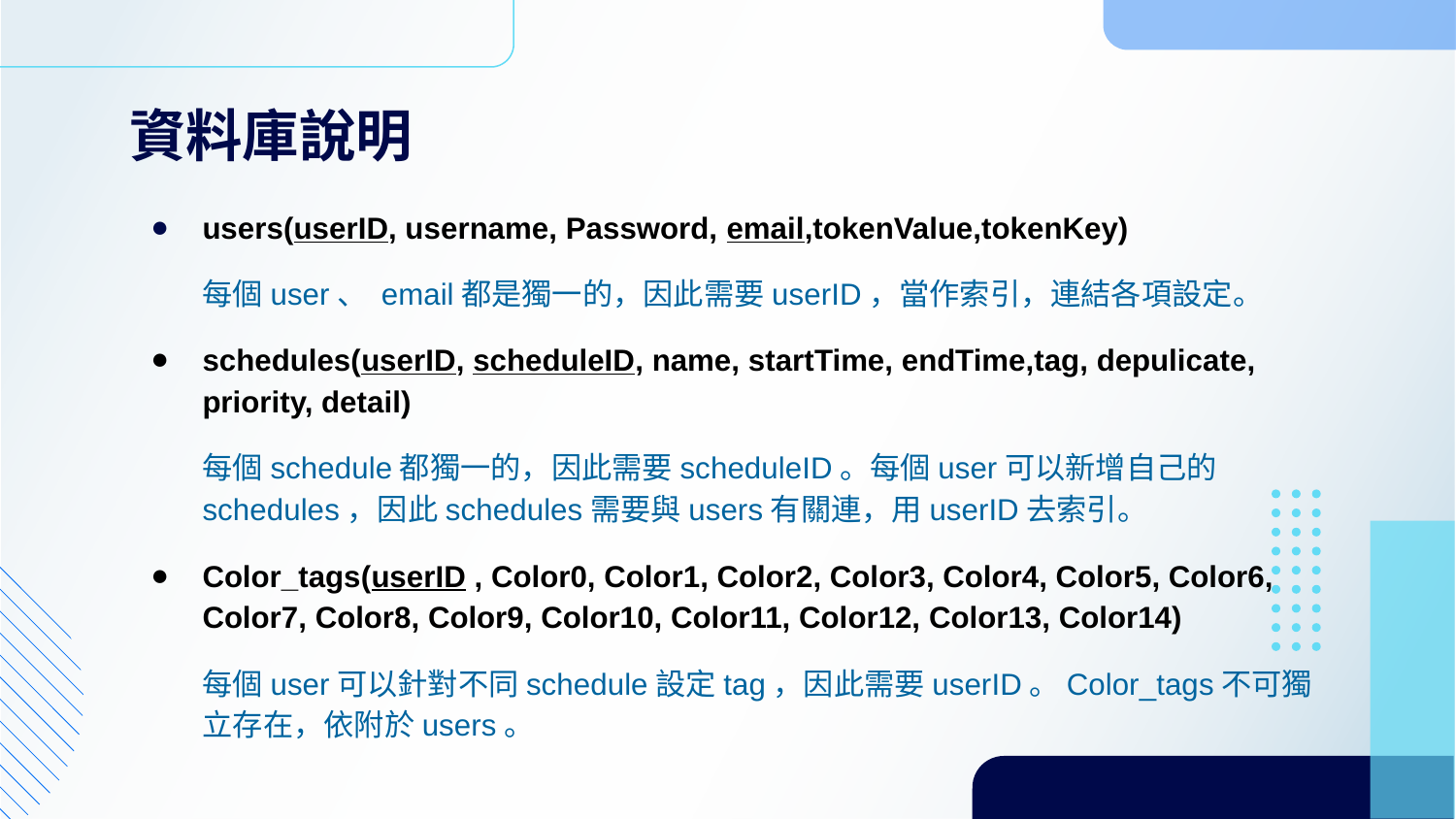

# 資料庫說明
users(userID, username, Password, email,tokenValue,tokenKey)
每個user、 email都是獨⼀的，因此需要userID，當作索引，連結各項設定。
schedules(userID, scheduleID, name, startTime, endTime,tag, depulicate, priority, detail)
每個schedule都獨⼀的，因此需要scheduleID。每個user可以新增自己的schedules，因此schedules需要與users有關連，用userID去索引。
Color_tags(userID , Color0, Color1, Color2, Color3, Color4, Color5, Color6, Color7, Color8, Color9, Color10, Color11, Color12, Color13, Color14)
每個user可以針對不同schedule設定tag，因此需要userID。Color_tags不可獨立存在，依附於users。